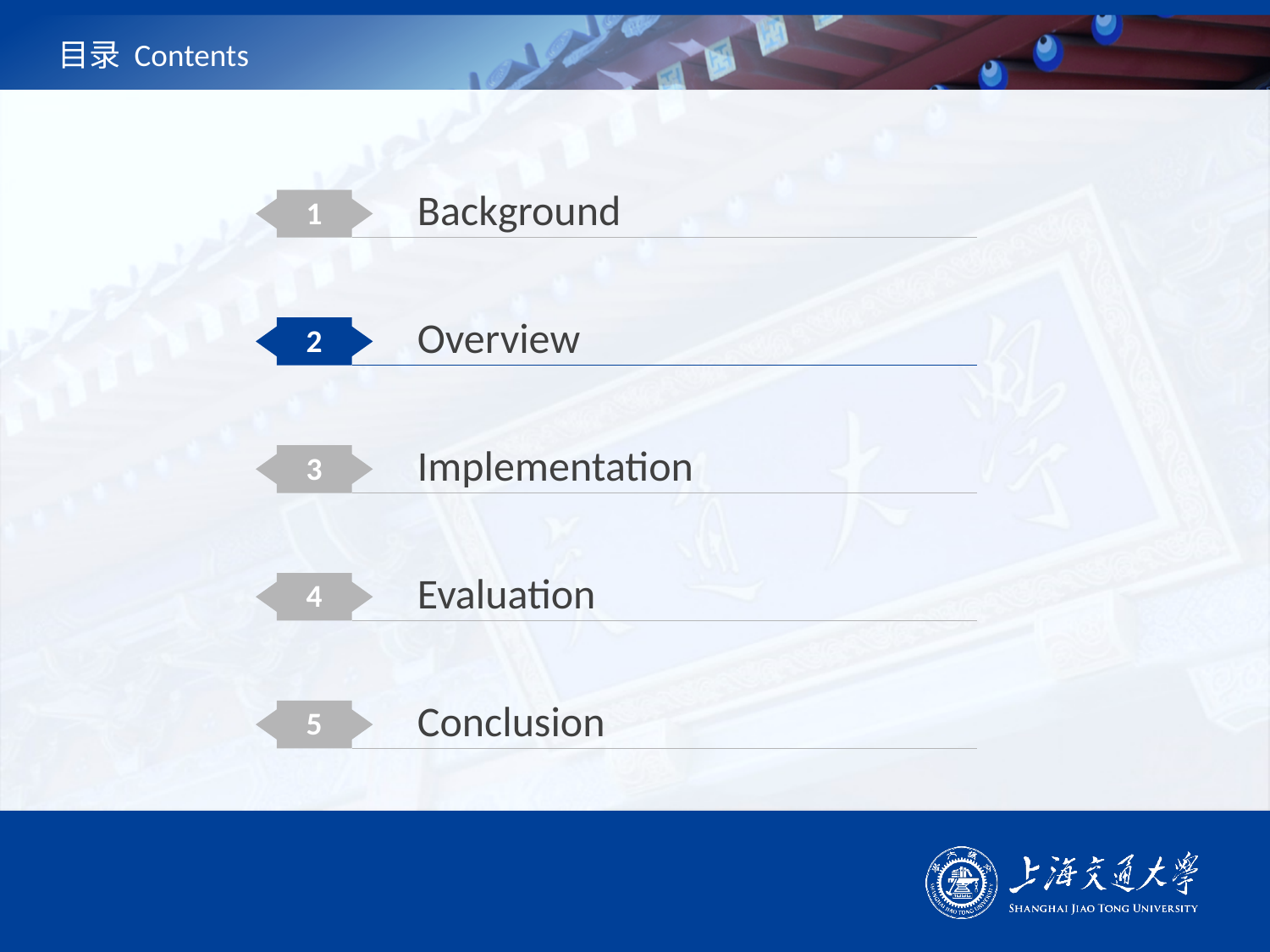

# 目录 Contents
Background
1

Overview
2

Implementation
3

Evaluation
4

Conclusion
5